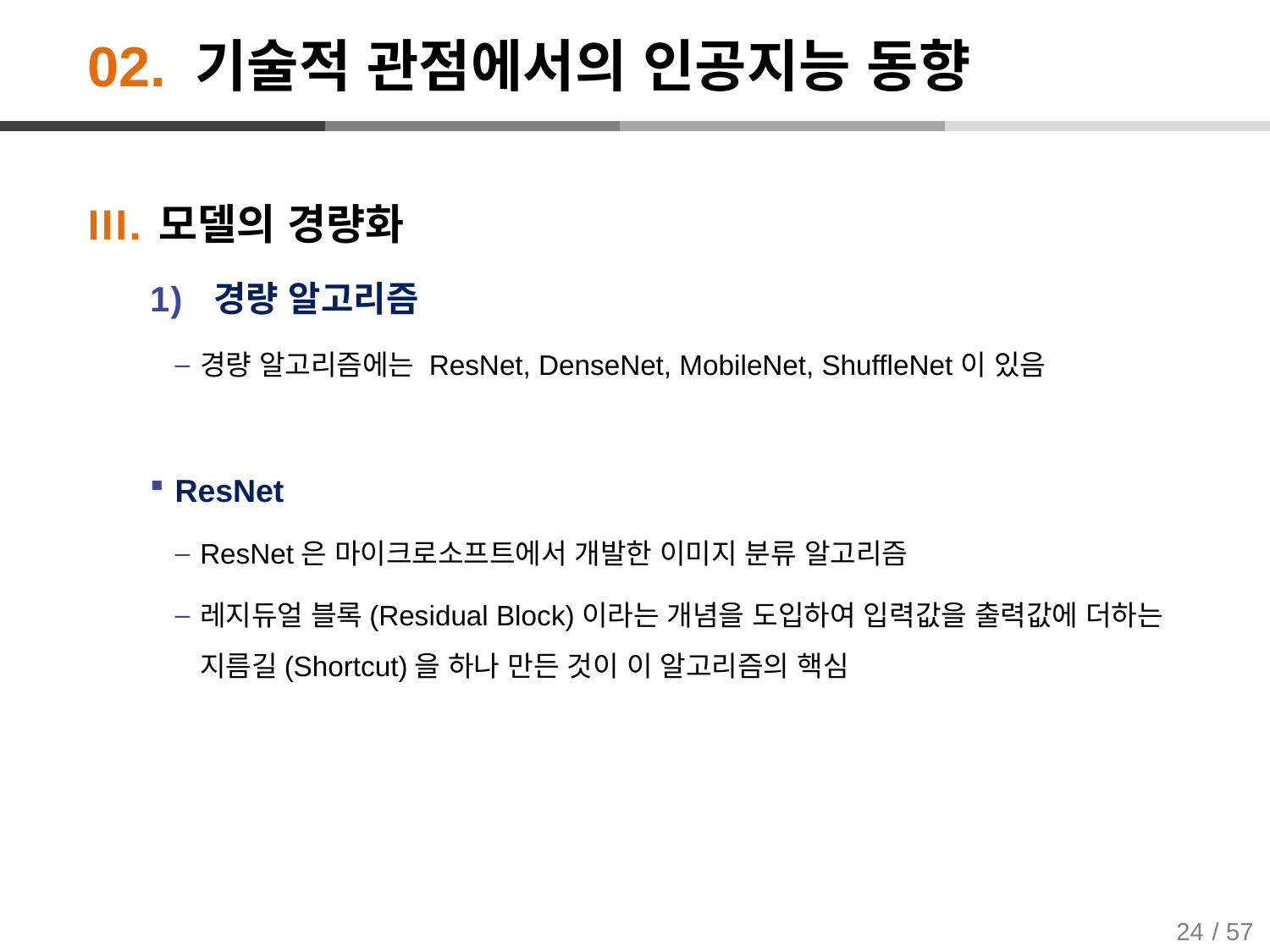

# 02. 기술적 관점에서의 인공지능 동향
모델의 경량화
경량 알고리즘
경량 알고리즘에는 ResNet, DenseNet, MobileNet, ShuffleNet이 있음

ResNet
ResNet은 마이크로소프트에서 개발한 이미지 분류 알고리즘
레지듀얼 블록(Residual Block)이라는 개념을 도입하여 입력값을 출력값에 더하는 지름길(Shortcut)을 하나 만든 것이 이 알고리즘의 핵심